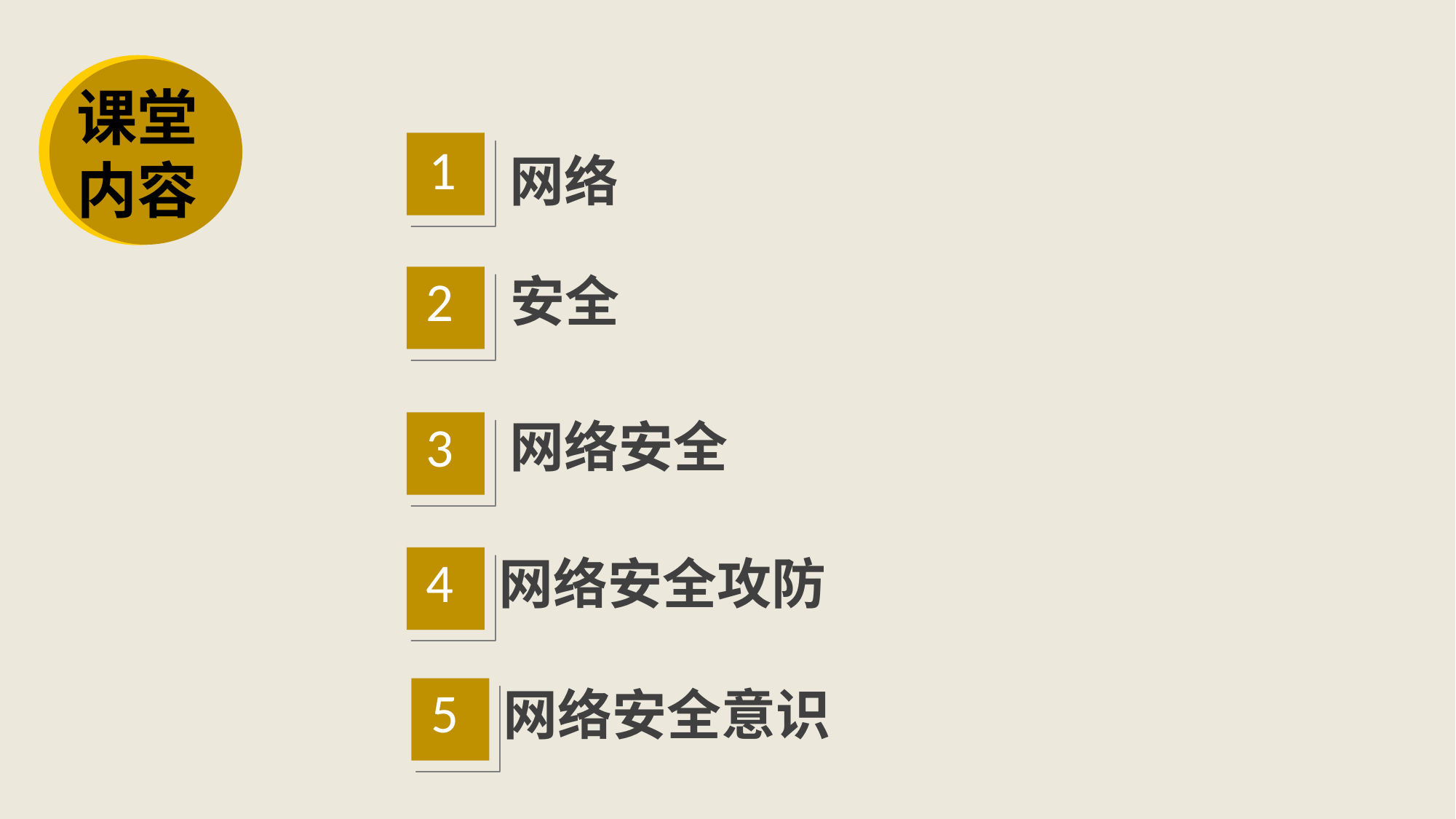

课堂内容
1

网络

2
安全

3
网络安全

4
网络安全攻防

5
网络安全意识